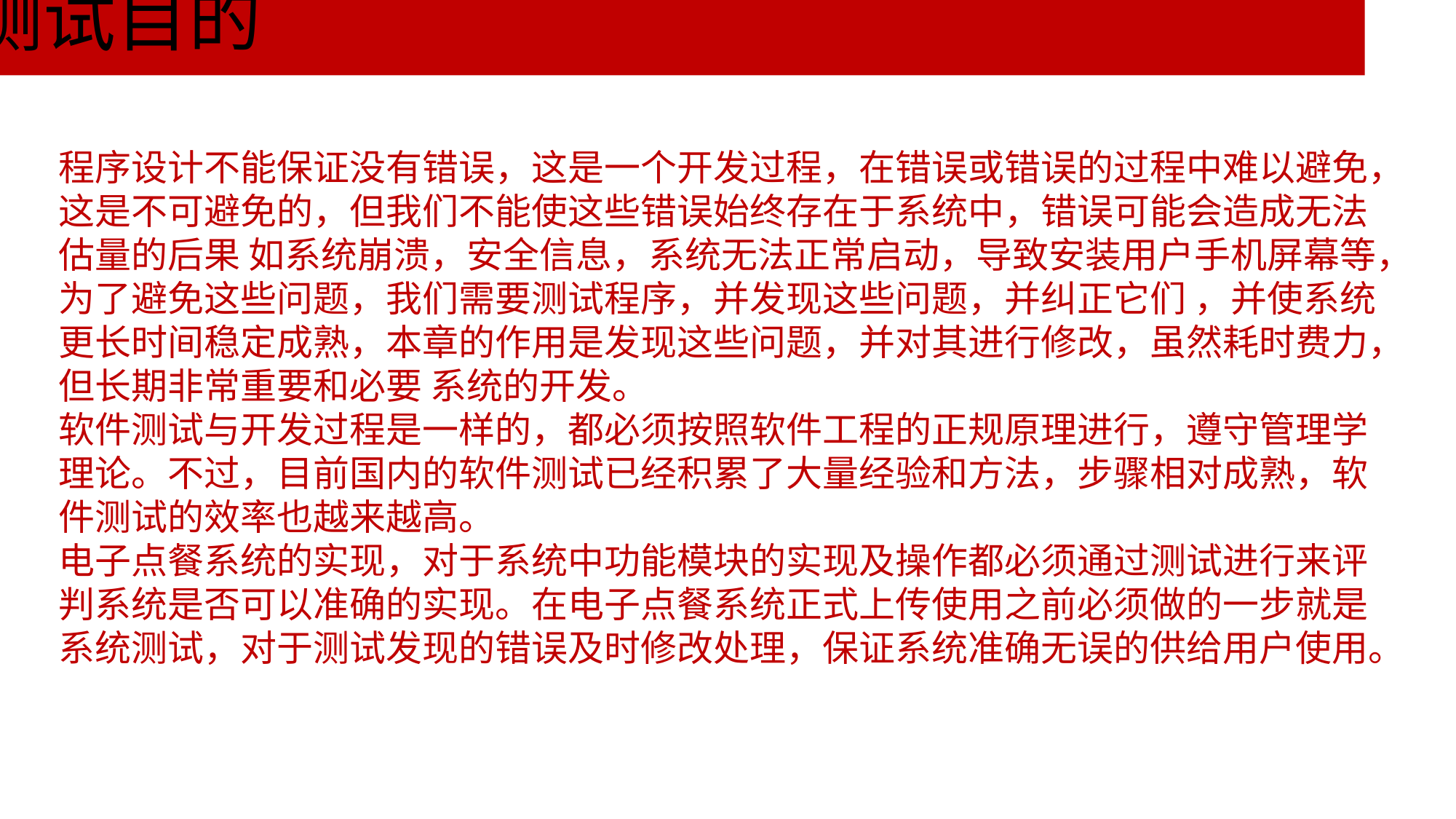

测试目的
程序设计不能保证没有错误，这是一个开发过程，在错误或错误的过程中难以避免，这是不可避免的，但我们不能使这些错误始终存在于系统中，错误可能会造成无法估量的后果 如系统崩溃，安全信息，系统无法正常启动，导致安装用户手机屏幕等，为了避免这些问题，我们需要测试程序，并发现这些问题，并纠正它们 ，并使系统更长时间稳定成熟，本章的作用是发现这些问题，并对其进行修改，虽然耗时费力，但长期非常重要和必要 系统的开发。
软件测试与开发过程是一样的，都必须按照软件工程的正规原理进行，遵守管理学理论。不过，目前国内的软件测试已经积累了大量经验和方法，步骤相对成熟，软件测试的效率也越来越高。
电子点餐系统的实现，对于系统中功能模块的实现及操作都必须通过测试进行来评判系统是否可以准确的实现。在电子点餐系统正式上传使用之前必须做的一步就是系统测试，对于测试发现的错误及时修改处理，保证系统准确无误的供给用户使用。